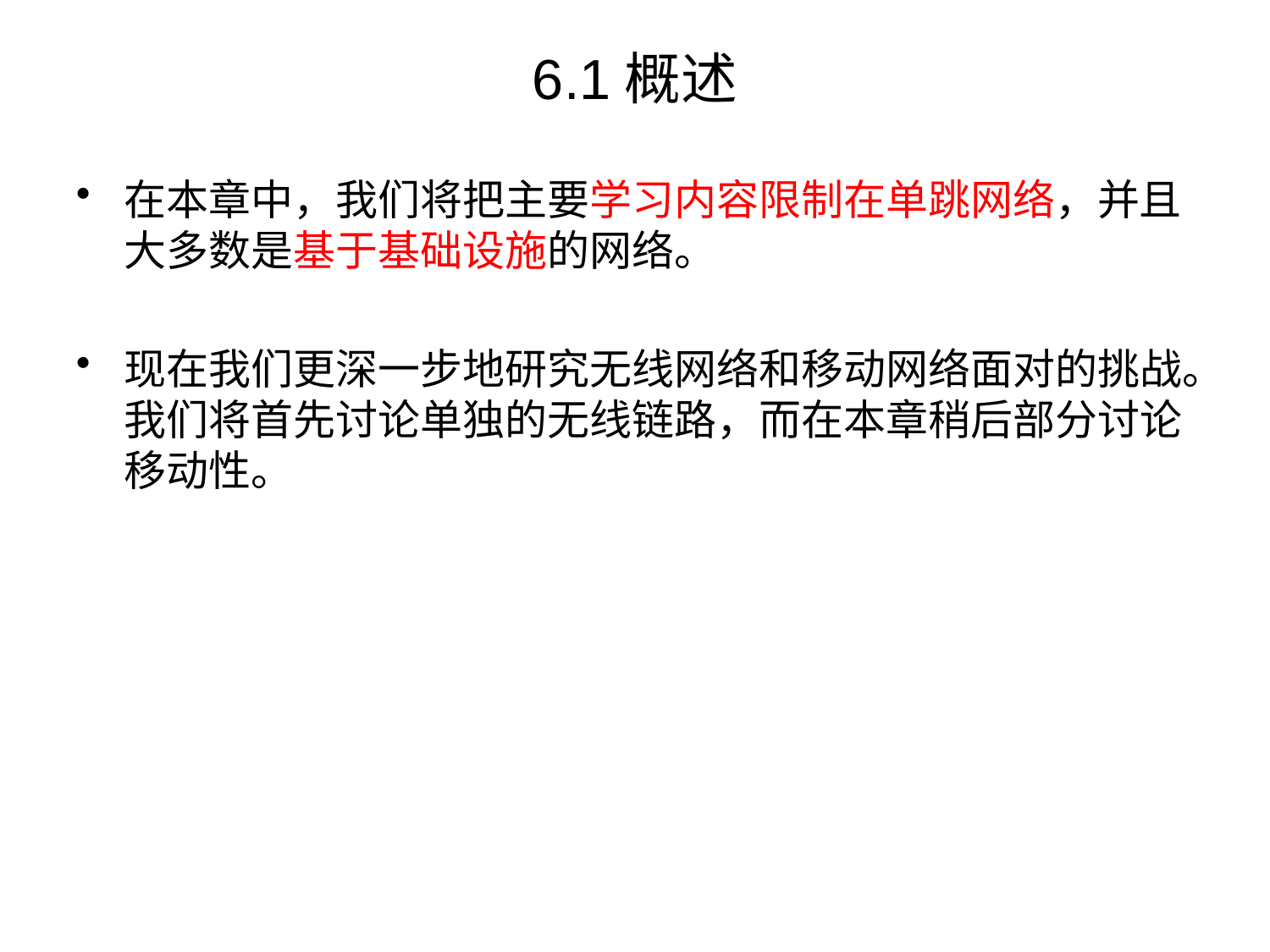

# 6.1概述
在本章中，我们将把主要学习内容限制在单跳网络，并且大多数是基于基础设施的网络。

现在我们更深一步地研究无线网络和移动网络面对的挑战。我们将首先讨论单独的无线链路，而在本章稍后部分讨论移动性。